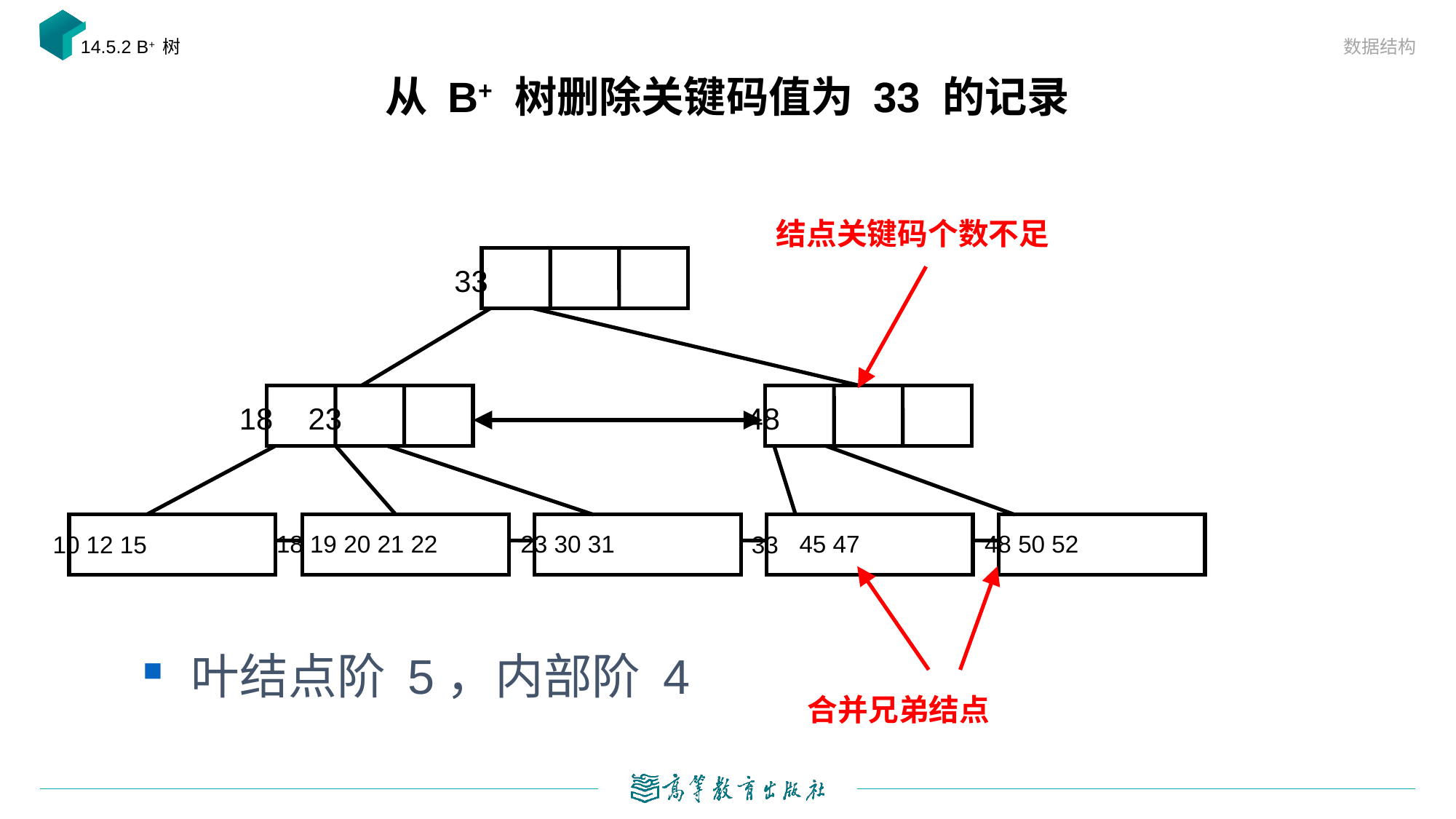

数据结构
14.5.2 B+ 树
# 从 B+ 树删除关键码值为 33 的记录
结点关键码个数不足

33

18
23
48

18 19 20 21 22
23 30 31
45 47
48 50 52
10 12 15
33

 叶结点阶 5，内部阶 4
合并兄弟结点